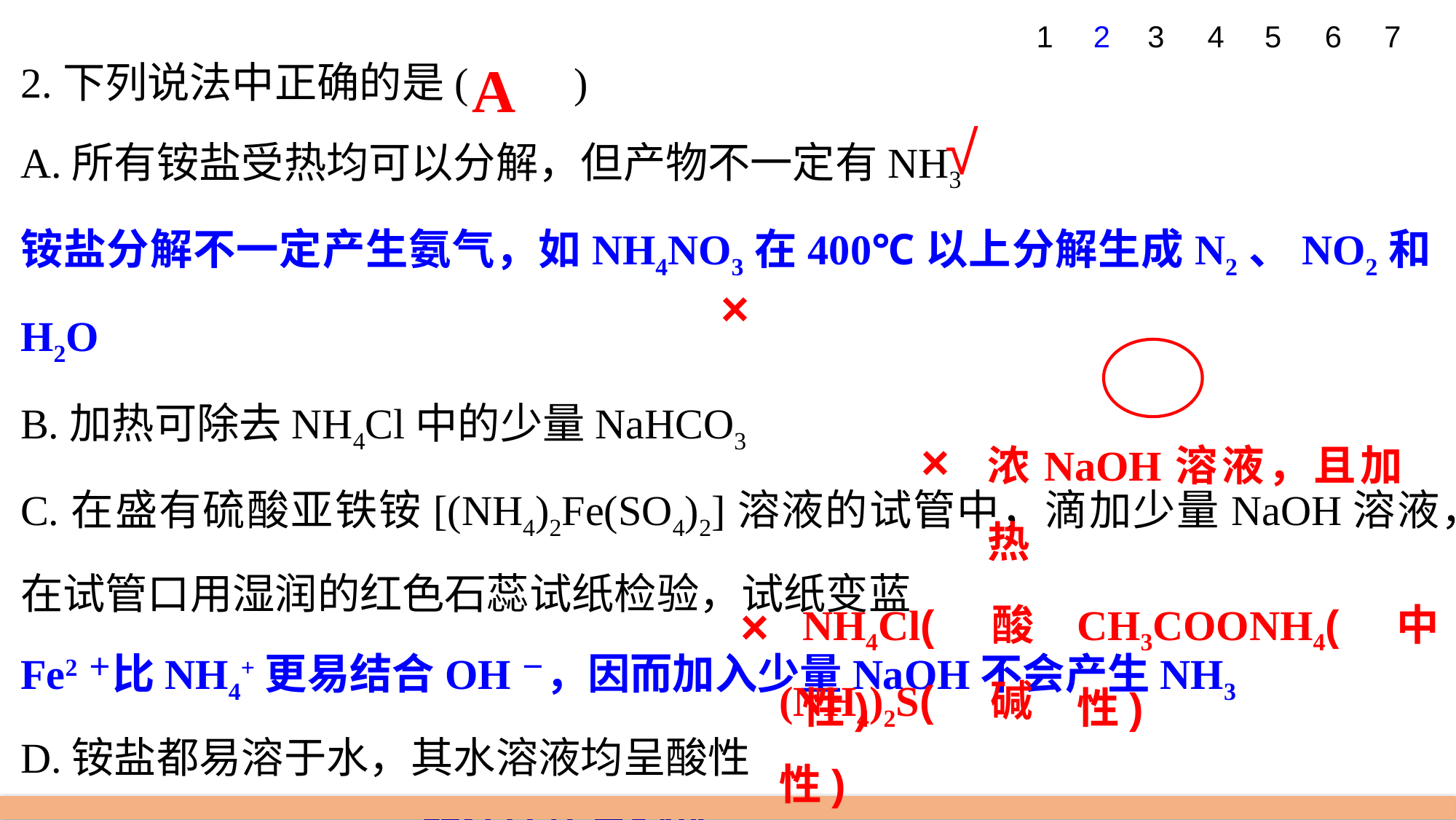

7
1
2
3
4
5
6
A
2.下列说法中正确的是(　　)
A.所有铵盐受热均可以分解，但产物不一定有NH3
铵盐分解不一定产生氨气，如NH4NO3在400℃以上分解生成N2、NO2和H2O
B.加热可除去NH4Cl中的少量NaHCO3
C.在盛有硫酸亚铁铵[(NH4)2Fe(SO4)2]溶液的试管中，滴加少量NaOH溶液，在试管口用湿润的红色石蕊试纸检验，试纸变蓝
Fe2＋比NH4+更易结合OH－，因而加入少量NaOH不会产生NH3
D.铵盐都易溶于水，其水溶液均呈酸性
NH4HCO3、(NH4)2S等溶液均呈碱性
√
×

浓NaOH溶液，且加热
×
NH4Cl(酸性)
CH3COONH4(中性)
×
(NH4)2S(碱性)